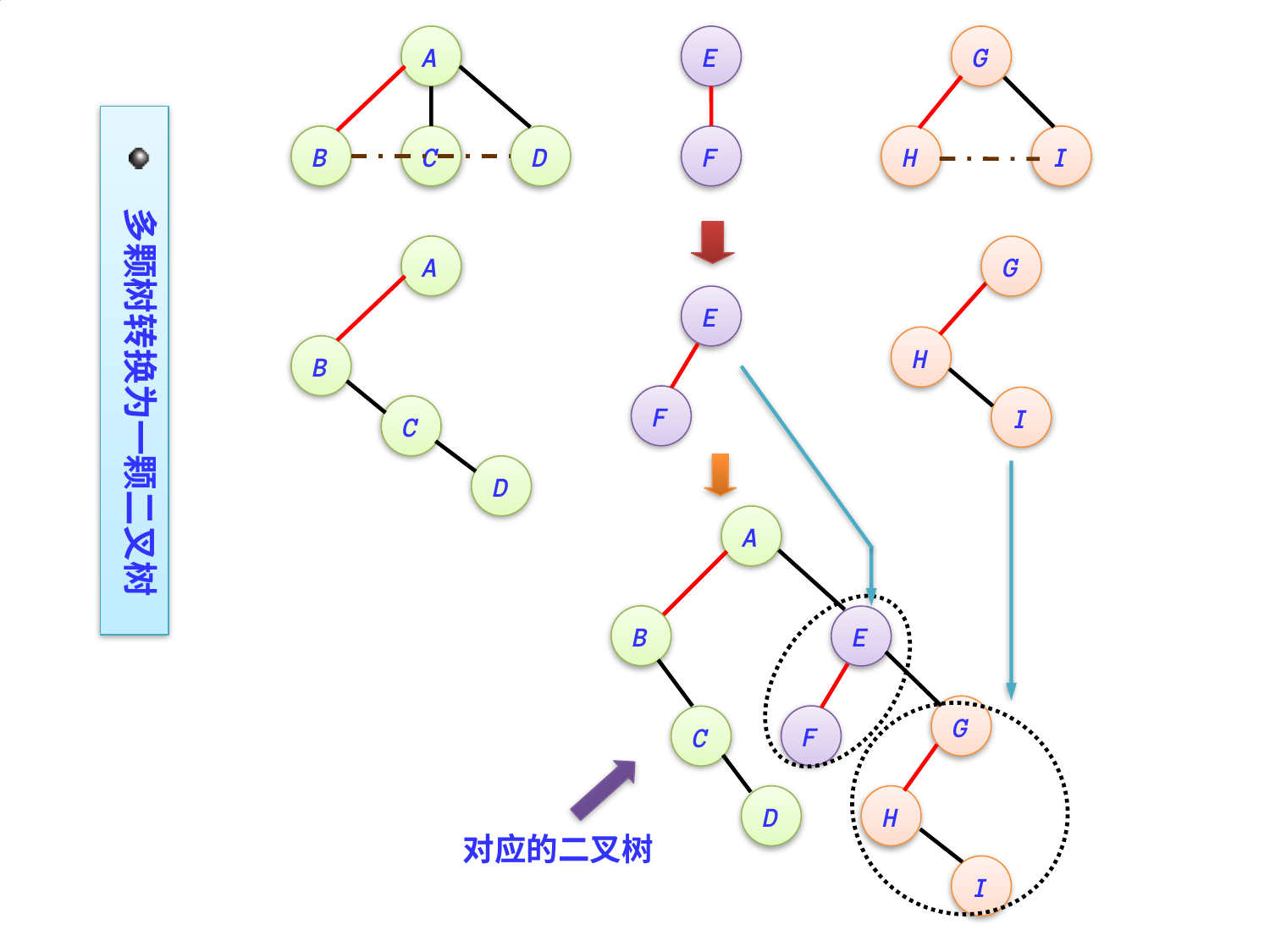

A
E
G

多颗树转换为一颗二叉树
B
C
D
F
H
I

A
G

E
H
B

F
I
C

D

A

B
E

G

F
C

D
H

I

对应的二叉树